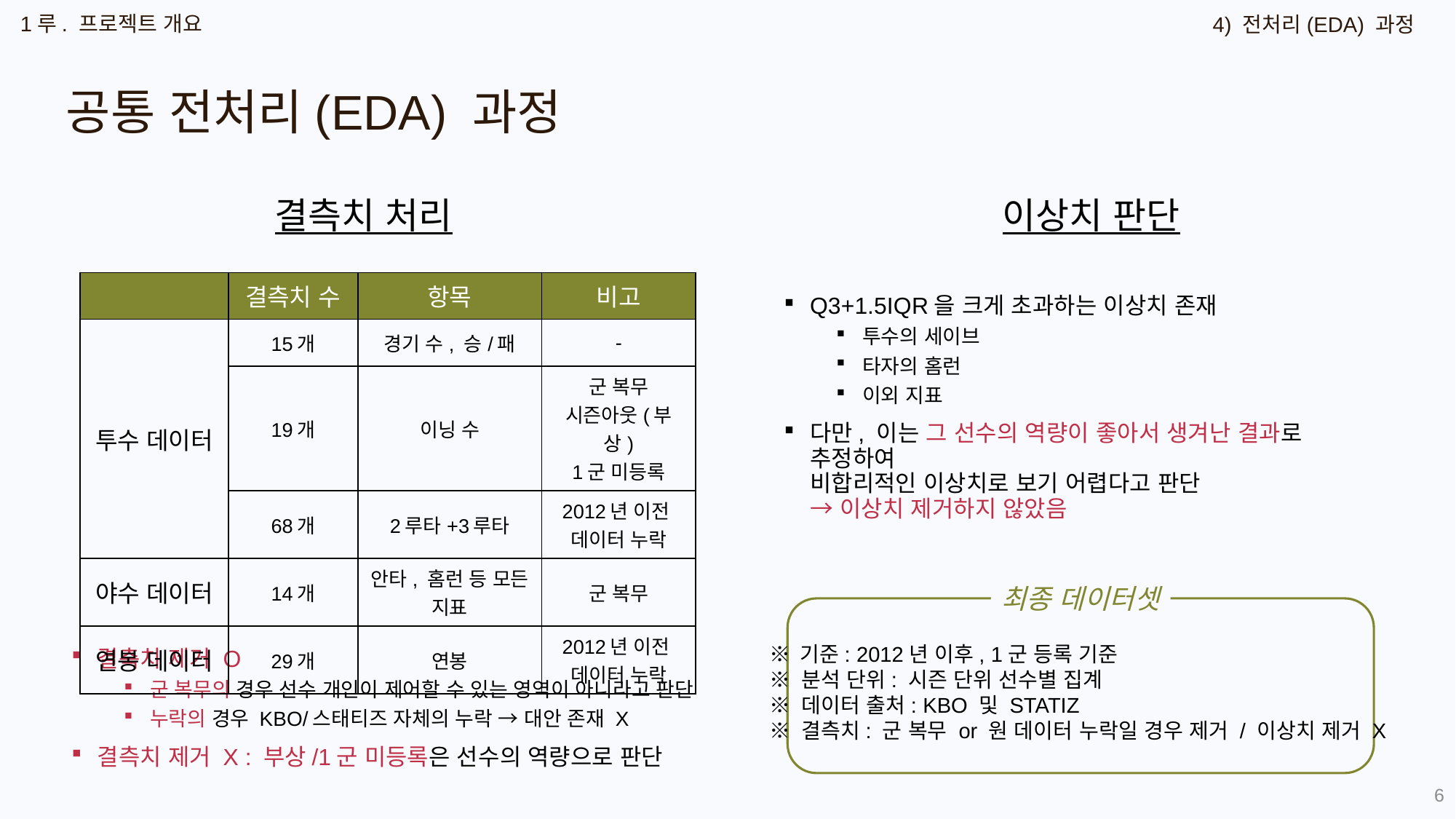

1루. 프로젝트 개요
4) 전처리(EDA) 과정
공통 전처리(EDA) 과정
결측치 처리
이상치 판단
|  | 결측치 수 | 항목 | 비고 |
| --- | --- | --- | --- |
| 투수 데이터 | 15개 | 경기 수, 승/패 | - |
|  | 19개 | 이닝 수 | 군 복무 시즌아웃(부상) 1군 미등록 |
|  | 68개 | 2루타+3루타 | 2012년 이전 데이터 누락 |
| 야수 데이터 | 14개 | 안타, 홈런 등 모든 지표 | 군 복무 |
| 연봉 데이터 | 29개 | 연봉 | 2012년 이전 데이터 누락 |
Q3+1.5IQR을 크게 초과하는 이상치 존재
투수의 세이브
타자의 홈런
이외 지표
다만, 이는 그 선수의 역량이 좋아서 생겨난 결과로 추정하여
비합리적인 이상치로 보기 어렵다고 판단
→ 이상치 제거하지 않았음
최종 데이터셋

※ 기준: 2012년 이후, 1군 등록 기준
※ 분석 단위: 시즌 단위 선수별 집계
※ 데이터 출처: KBO 및 STATIZ
※ 결측치: 군 복무 or 원 데이터 누락일 경우 제거 / 이상치 제거 X
결측치 제거 O
군 복무의 경우 선수 개인이 제어할 수 있는 영역이 아니라고 판단
누락의 경우 KBO/스태티즈 자체의 누락 → 대안 존재 X
결측치 제거 X : 부상/1군 미등록은 선수의 역량으로 판단
6